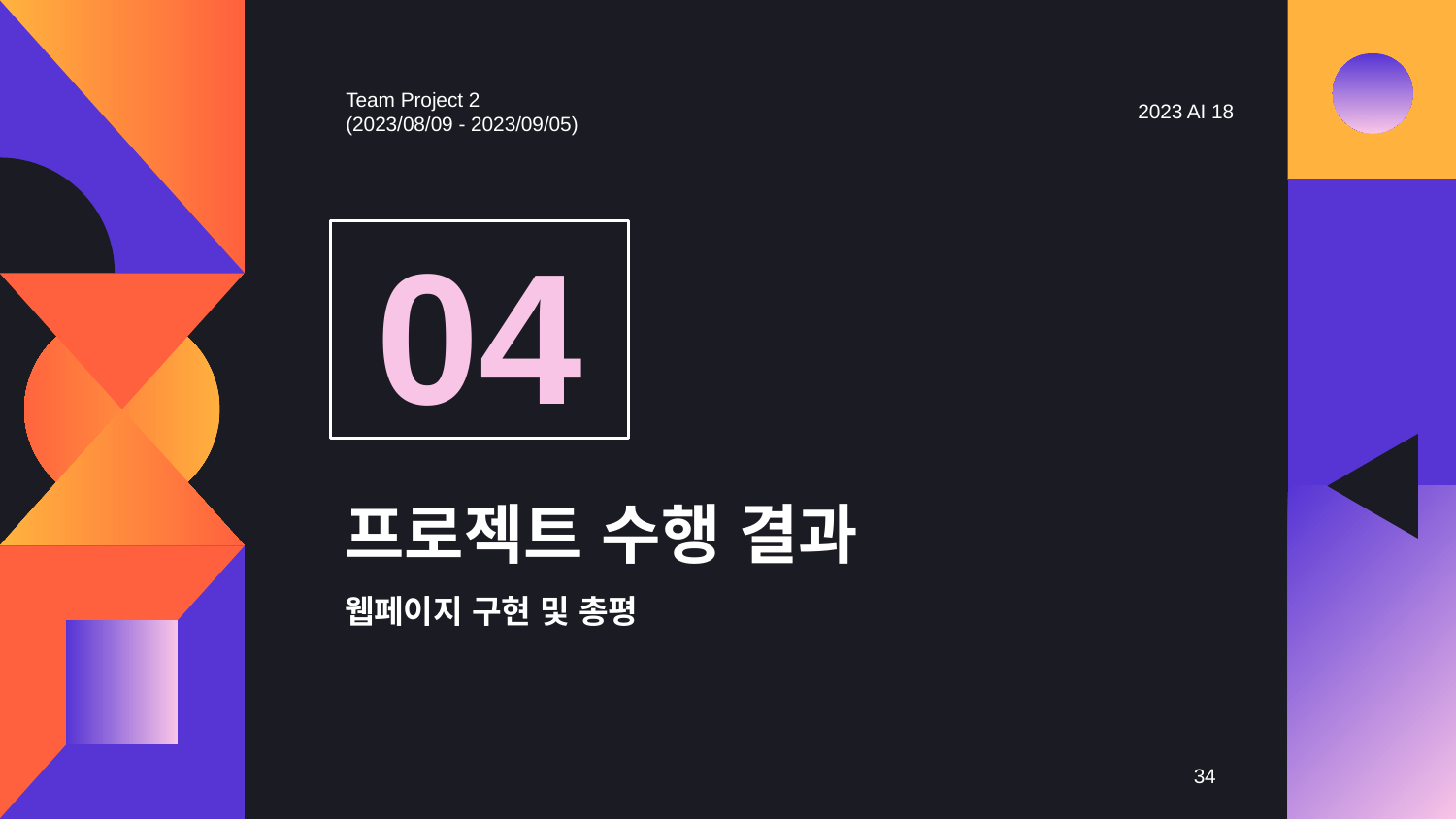

Team Project 2
(2023/08/09 - 2023/09/05)
2023 AI 18
04
# 프로젝트 수행 결과
웹페이지 구현 및 총평
34